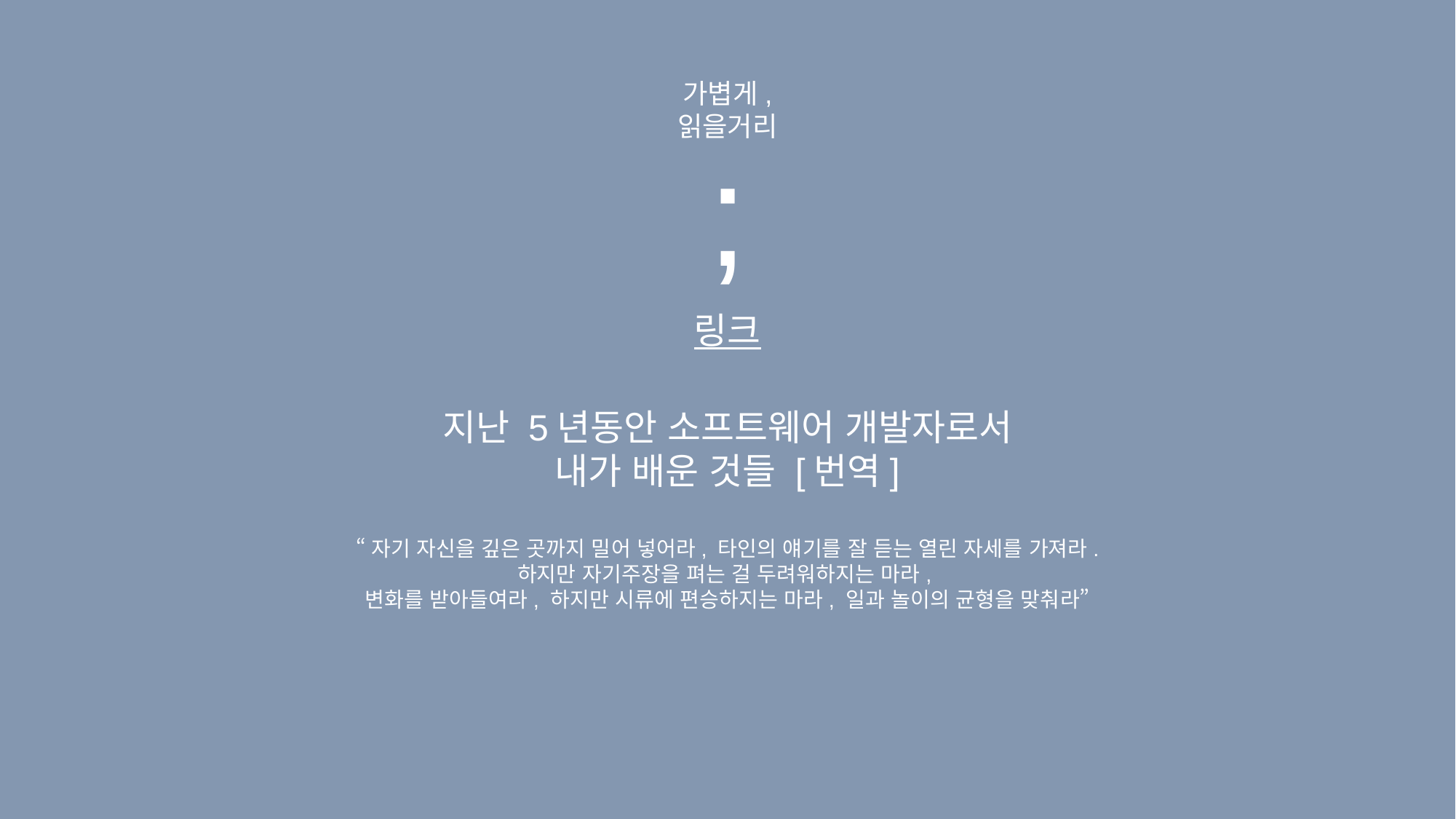

가볍게,
읽을거리
;
링크

지난 5년동안 소프트웨어 개발자로서
내가 배운 것들 [번역]

 “자기 자신을 깊은 곳까지 밀어 넣어라, 타인의 얘기를 잘 듣는 열린 자세를 가져라.
하지만 자기주장을 펴는 걸 두려워하지는 마라,
변화를 받아들여라, 하지만 시류에 편승하지는 마라, 일과 놀이의 균형을 맞춰라”